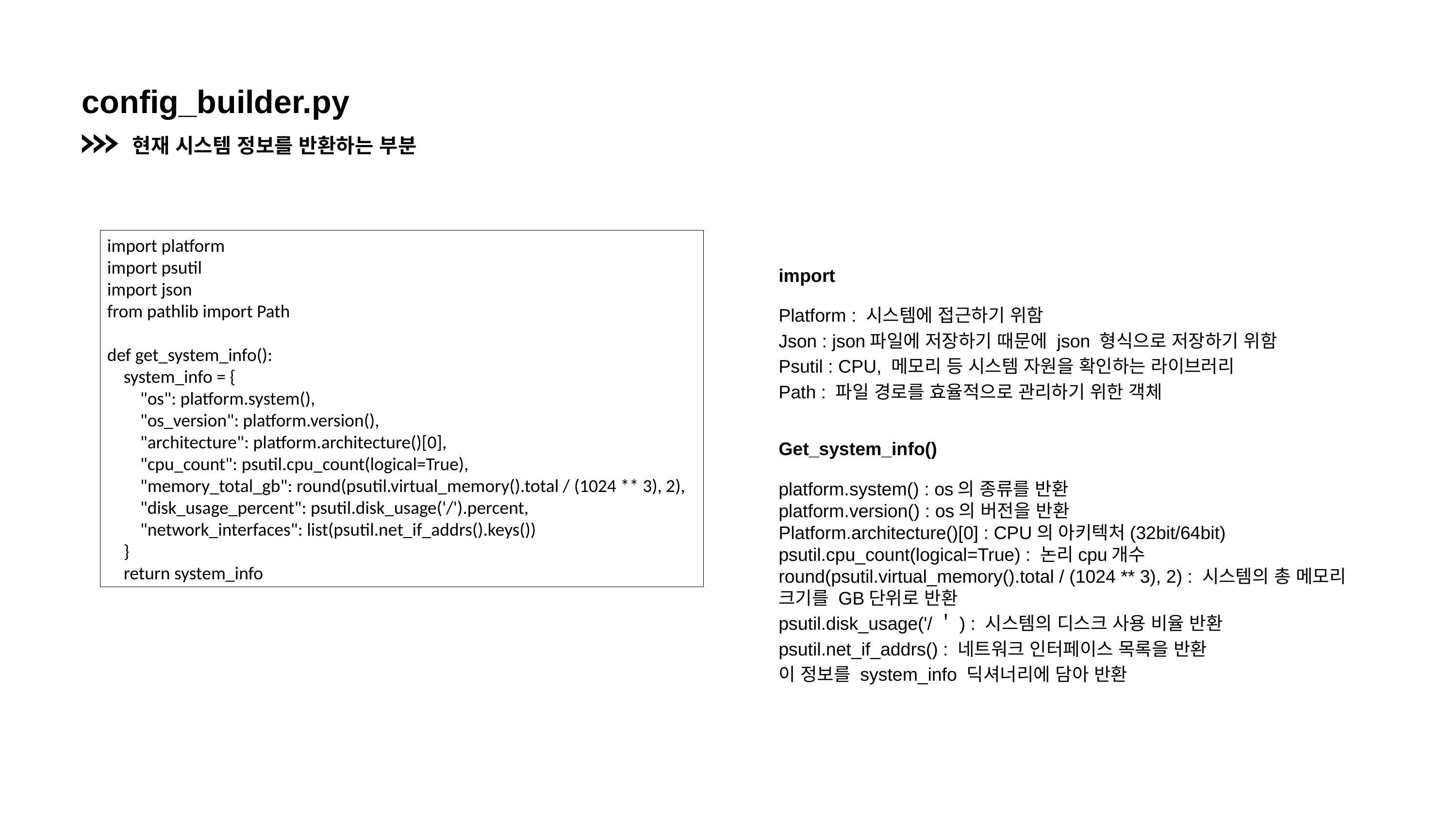

config_builder.py
현재 시스템 정보를 반환하는 부분

import platform
import psutil
import json
from pathlib import Path

def get_system_info():
    system_info = {
        "os": platform.system(),
        "os_version": platform.version(),
        "architecture": platform.architecture()[0],
        "cpu_count": psutil.cpu_count(logical=True),
        "memory_total_gb": round(psutil.virtual_memory().total / (1024 ** 3), 2),
        "disk_usage_percent": psutil.disk_usage('/').percent,
        "network_interfaces": list(psutil.net_if_addrs().keys())
    }
    return system_info
import
Platform : 시스템에 접근하기 위함
Json : json파일에 저장하기 때문에 json 형식으로 저장하기 위함
Psutil : CPU, 메모리 등 시스템 자원을 확인하는 라이브러리
Path : 파일 경로를 효율적으로 관리하기 위한 객체
Get_system_info()
platform.system() : os의 종류를 반환
platform.version() : os의 버전을 반환
Platform.architecture()[0] : CPU의 아키텍처(32bit/64bit)
psutil.cpu_count(logical=True) : 논리cpu개수
round(psutil.virtual_memory().total / (1024 ** 3), 2) : 시스템의 총 메모리 크기를 GB단위로 반환
psutil.disk_usage('/＇) : 시스템의 디스크 사용 비율 반환
psutil.net_if_addrs() : 네트워크 인터페이스 목록을 반환
이 정보를 system_info 딕셔너리에 담아 반환